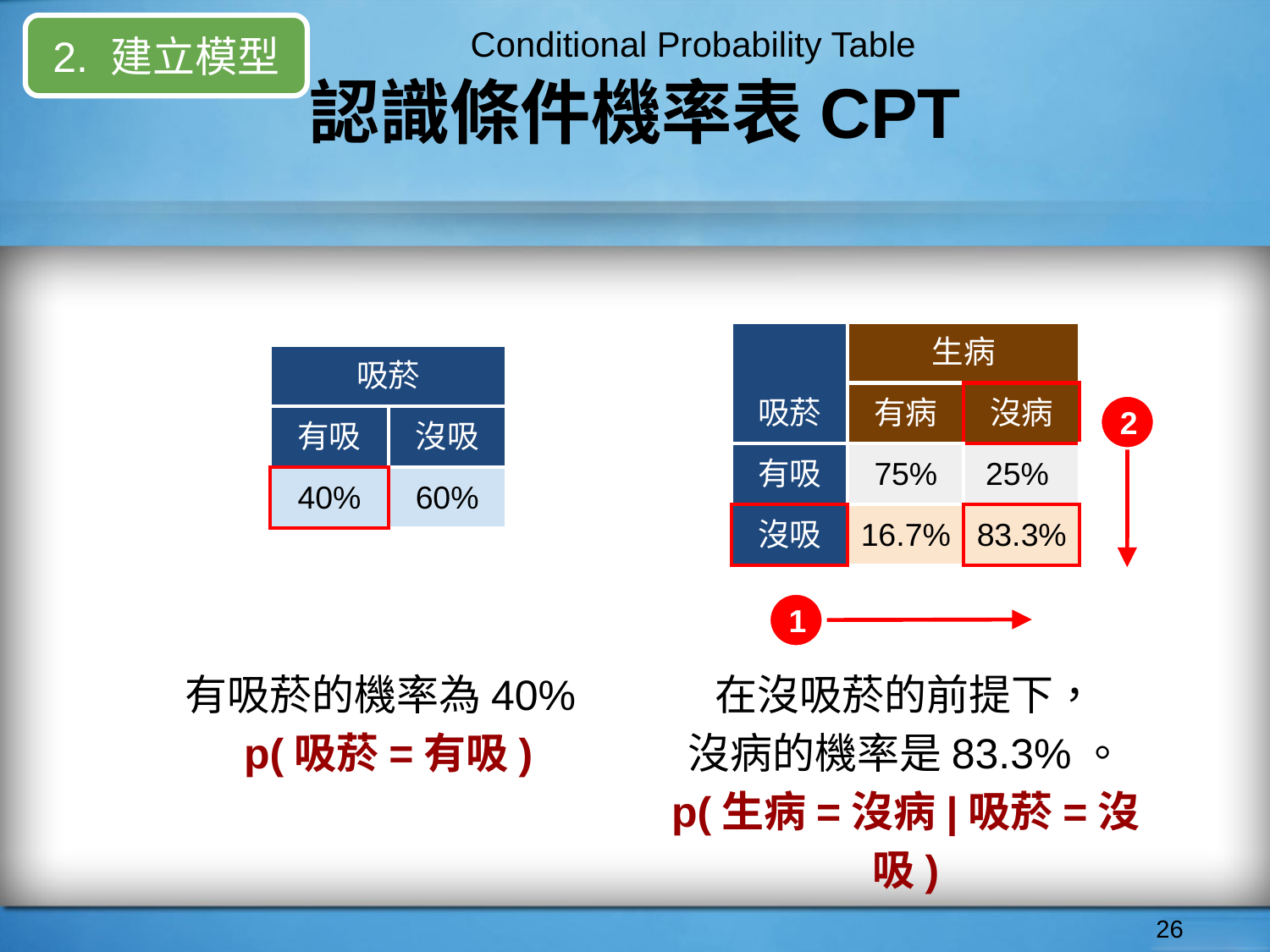

2. 建立模型
Conditional Probability Table
# 認識條件機率表CPT
| 吸菸 | 生病 |  |
| --- | --- | --- |
|  | 有病 | 沒病 |
| 有吸 | 75% | 25% |
| 沒吸 | 16.7% | 83.3% |
| 吸菸 |  |
| --- | --- |
| 有吸 | 沒吸 |
| 40% | 60% |
2
1
有吸菸的機率為40%
p(吸菸=有吸)
在沒吸菸的前提下，
沒病的機率是83.3%。
p(生病=沒病|吸菸=沒吸)
26